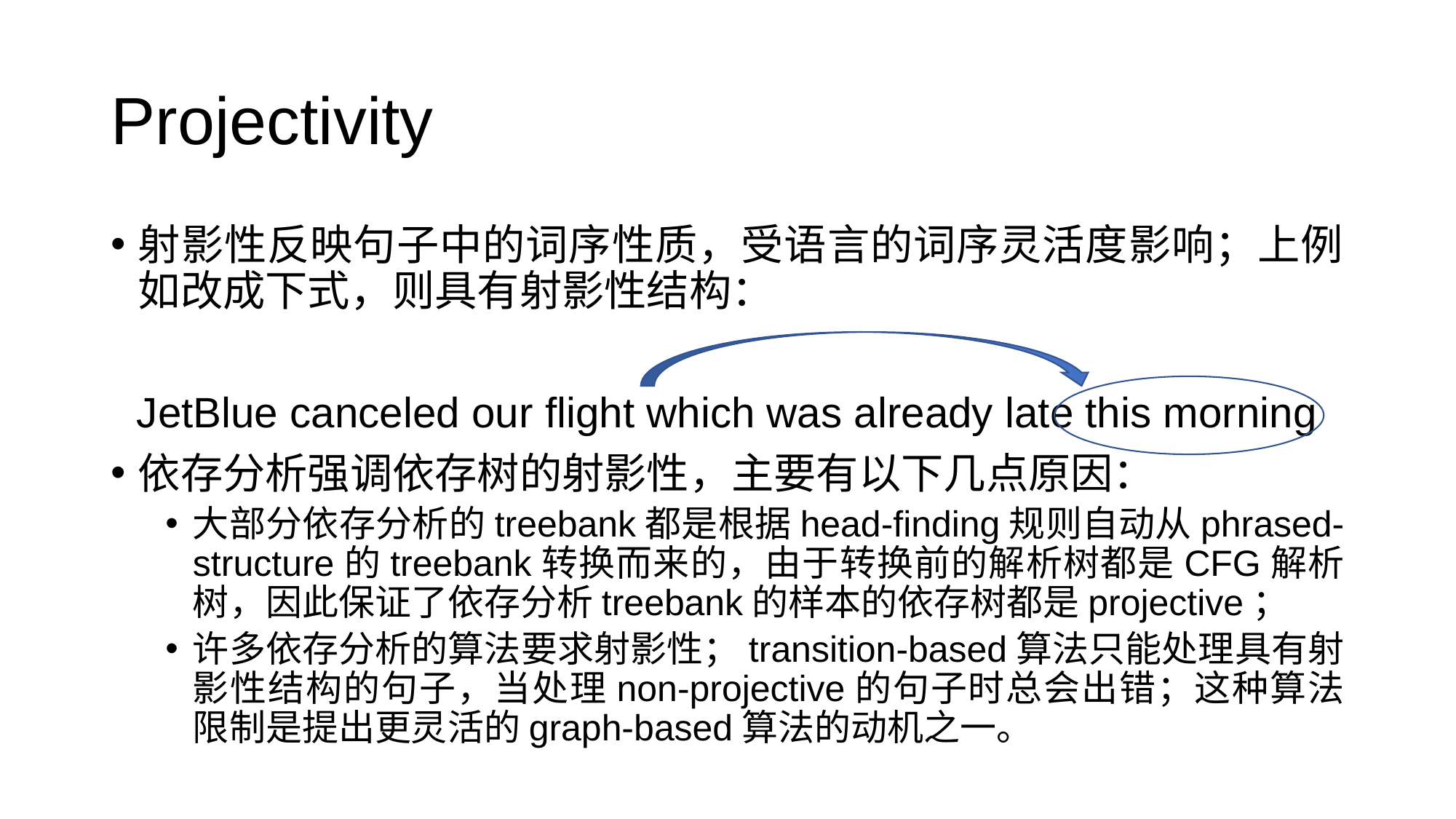

# Projectivity
射影性反映句子中的词序性质，受语言的词序灵活度影响；上例如改成下式，则具有射影性结构：

JetBlue canceled our flight which was already late this morning
依存分析强调依存树的射影性，主要有以下几点原因：
大部分依存分析的treebank都是根据head-finding规则自动从phrased-structure的treebank转换而来的，由于转换前的解析树都是CFG解析树，因此保证了依存分析treebank的样本的依存树都是projective；
许多依存分析的算法要求射影性；transition-based算法只能处理具有射影性结构的句子，当处理non-projective的句子时总会出错；这种算法限制是提出更灵活的graph-based算法的动机之一。